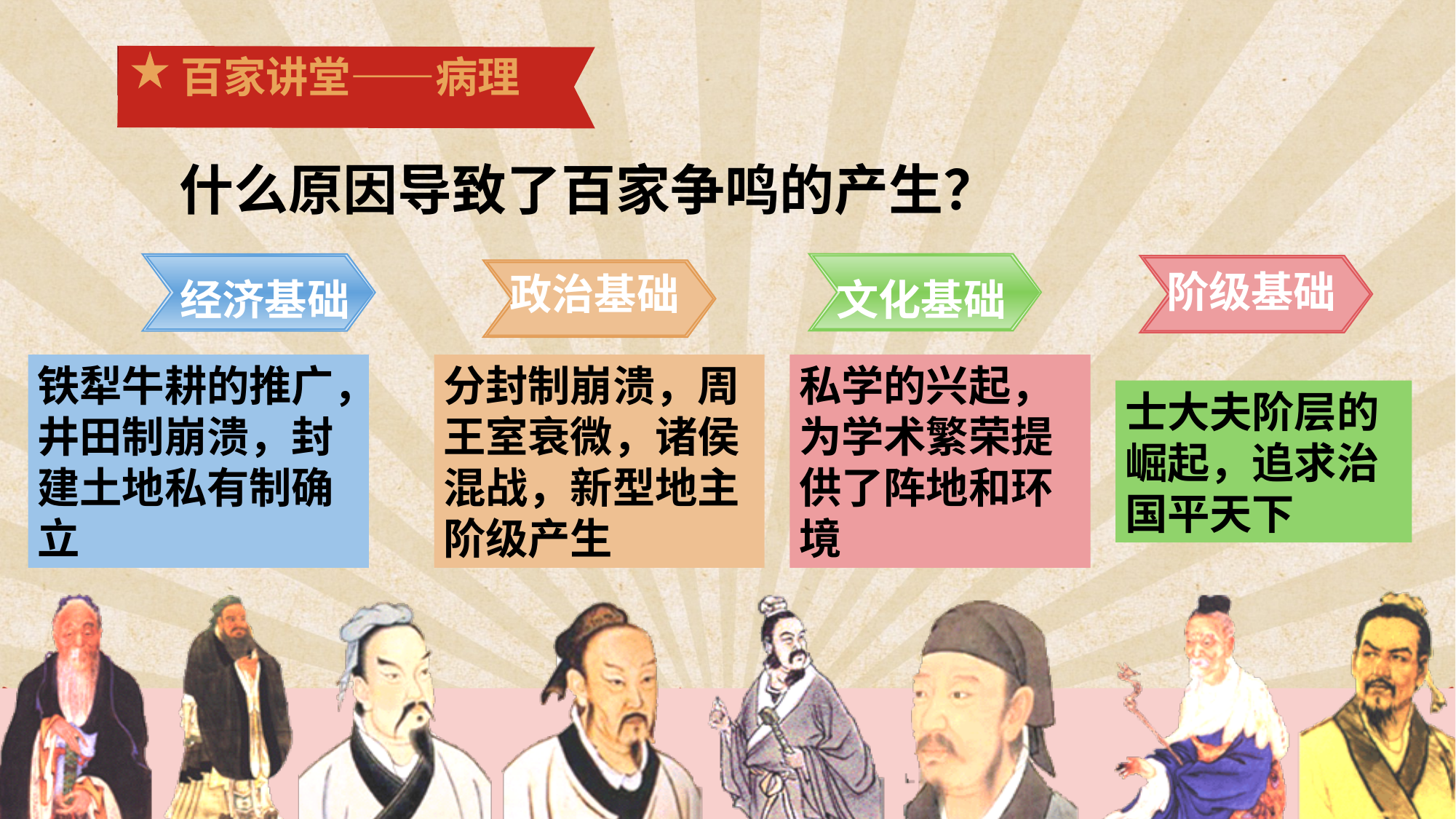

百家讲堂——病理

什么原因导致了百家争鸣的产生？

阶级基础

政治基础
文化基础
经济基础
铁犁牛耕的推广，井田制崩溃，封建土地私有制确立
分封制崩溃，周王室衰微，诸侯混战，新型地主阶级产生
私学的兴起，为学术繁荣提供了阵地和环境
士大夫阶层的崛起，追求治国平天下